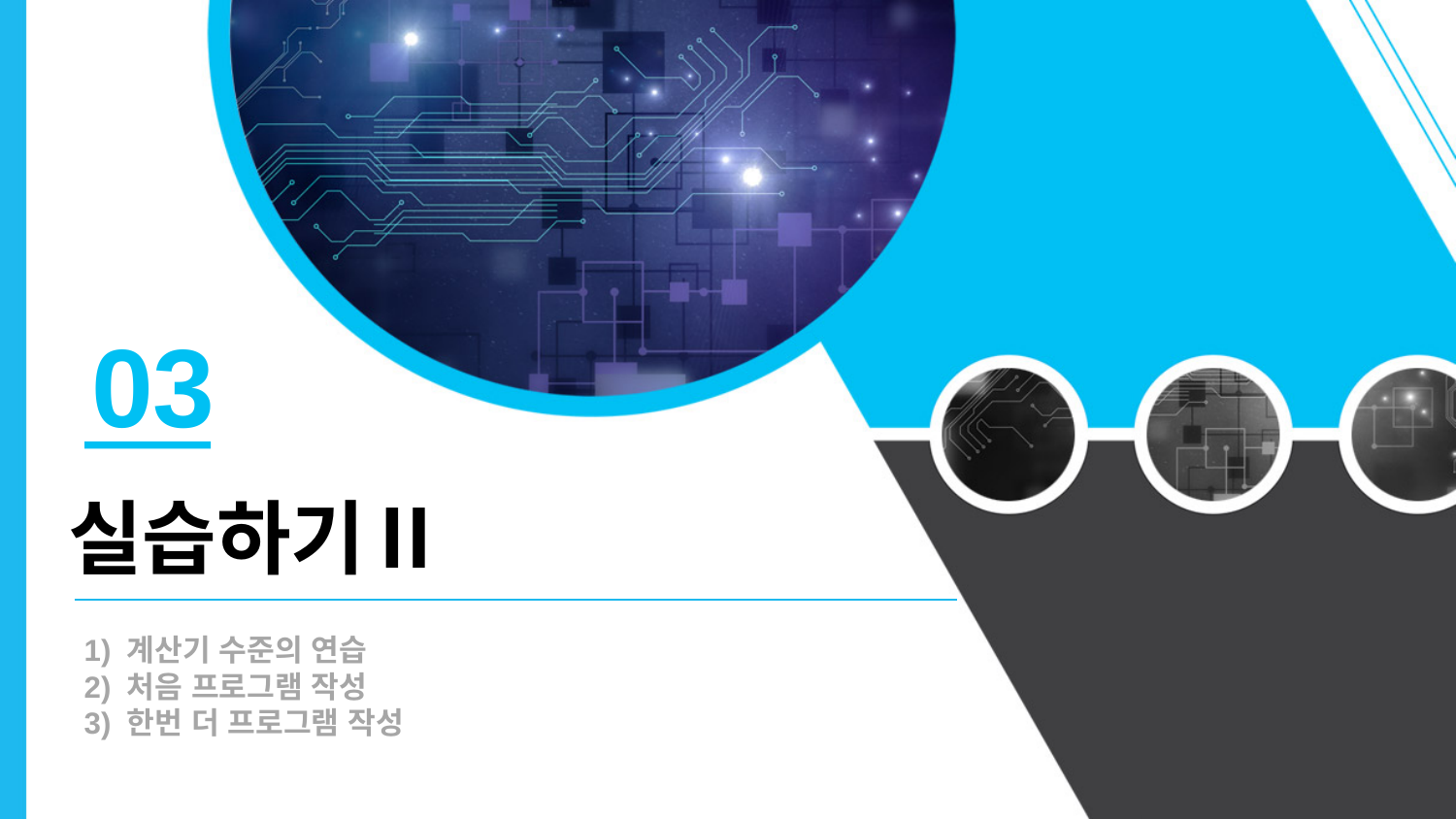

03

실습하기Ⅱ
1) 계산기 수준의 연습
2) 처음 프로그램 작성
3) 한번 더 프로그램 작성